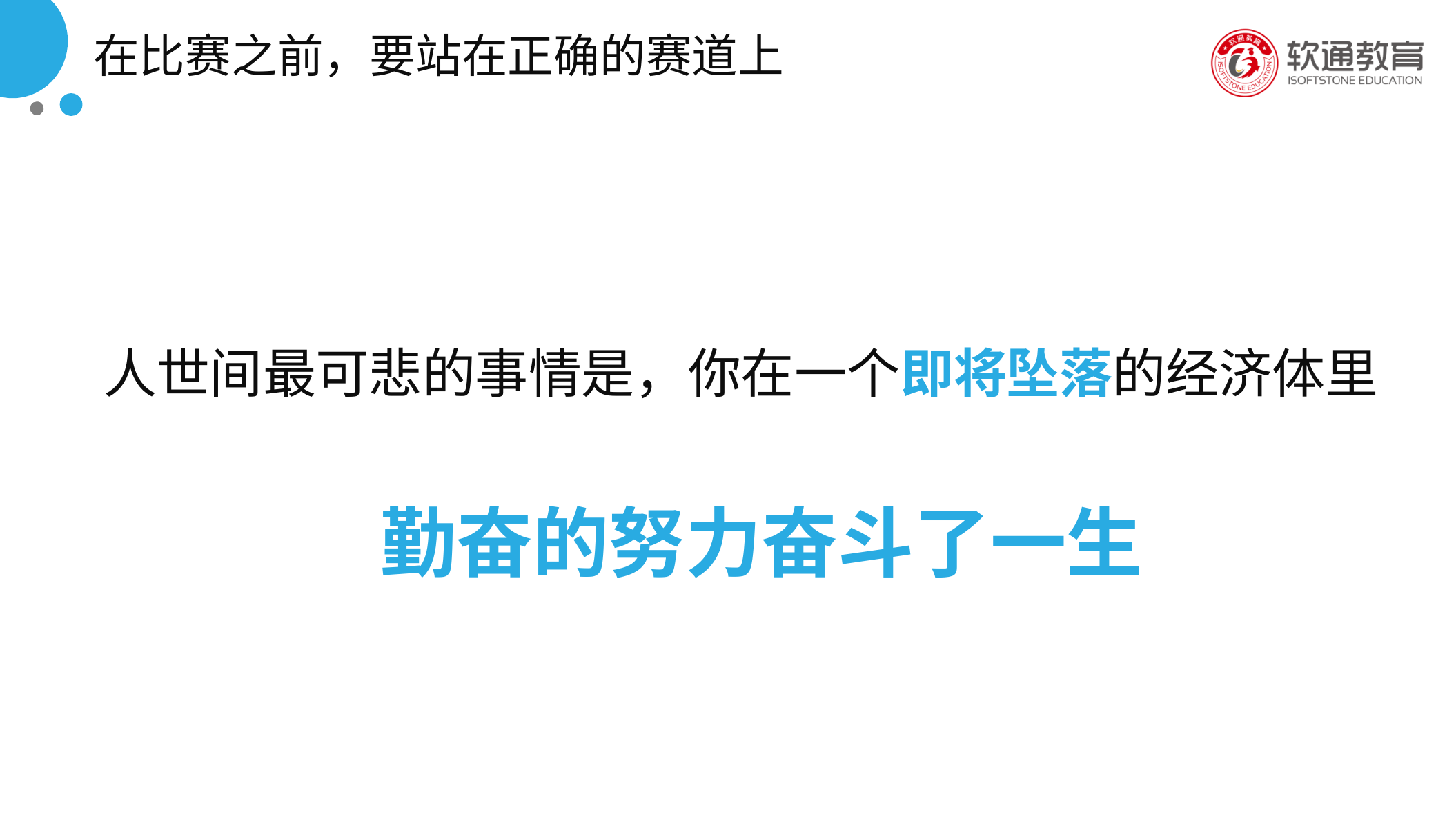

在比赛之前，要站在正确的赛道上
人世间最可悲的事情是，你在一个即将坠落的经济体里
勤奋的努力奋斗了一生